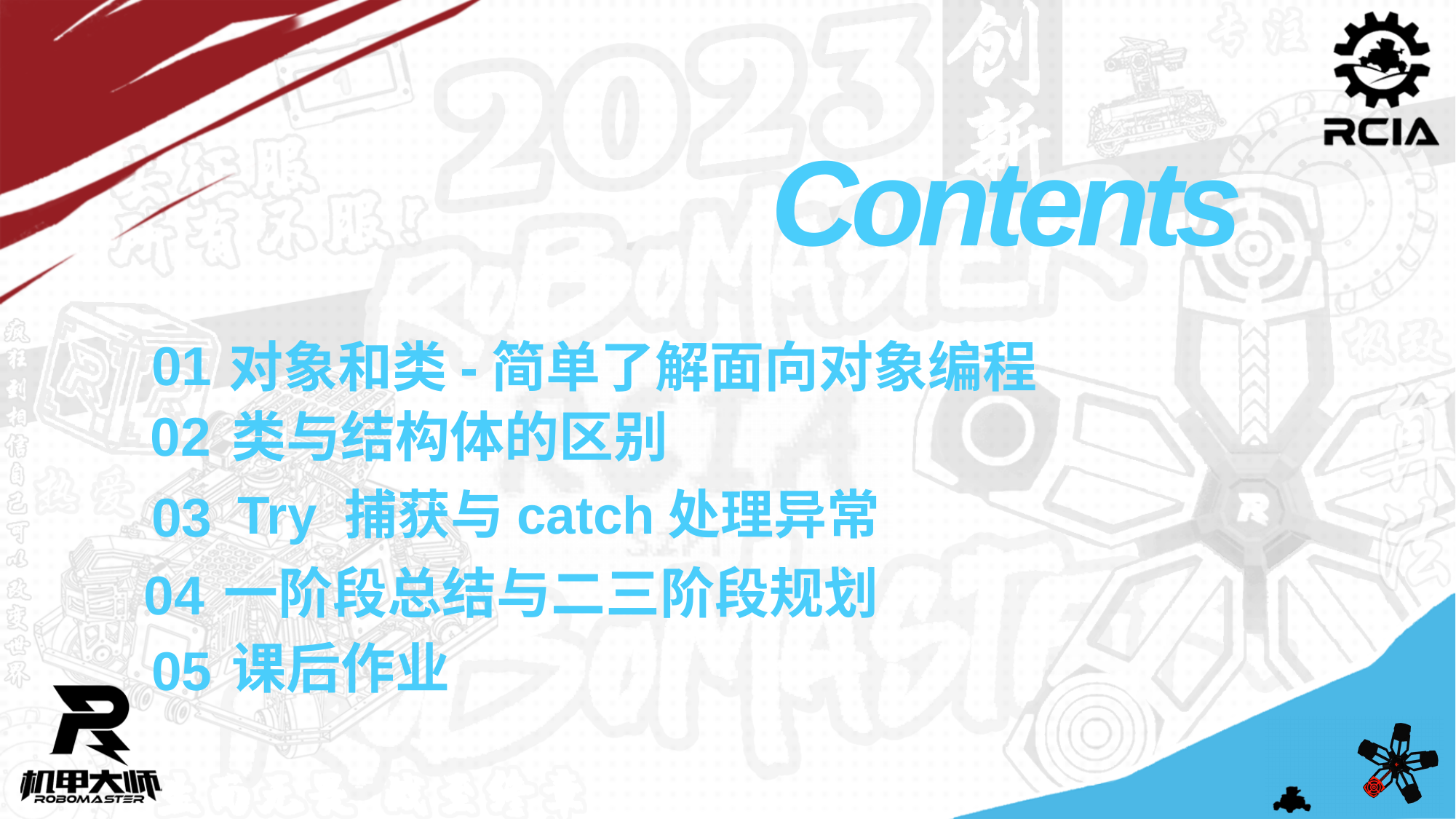

Contents

01
对象和类-简单了解面向对象编程

类与结构体的区别
02

Try 捕获与catch处理异常
03

一阶段总结与二三阶段规划
04

课后作业
05